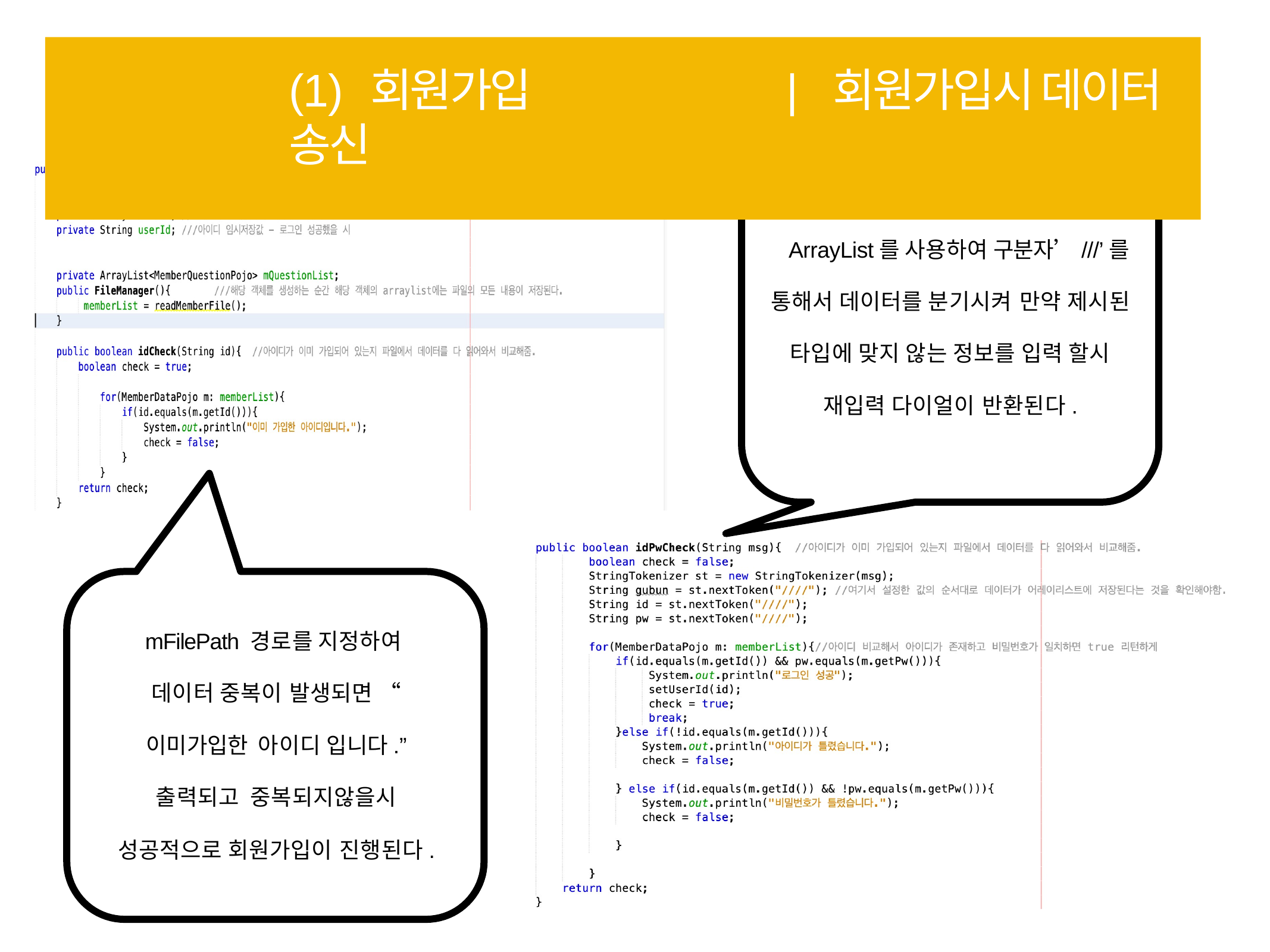

# (1) 회원가입	| 회원가입시 데이터 송신

ArrayList를 사용하여 구분자’///’를
통해서 데이터를 분기시켜 만약 제시된  타입에 맞지 않는 정보를 입력 할시  재입력 다이얼이 반환된다.

mFilePath 경로를 지정하여
데이터 중복이 발생되면 “이미가입한  아이디 입니다.” 출력되고  중복되지않을시

성공적으로 회원가입이 진행된다.